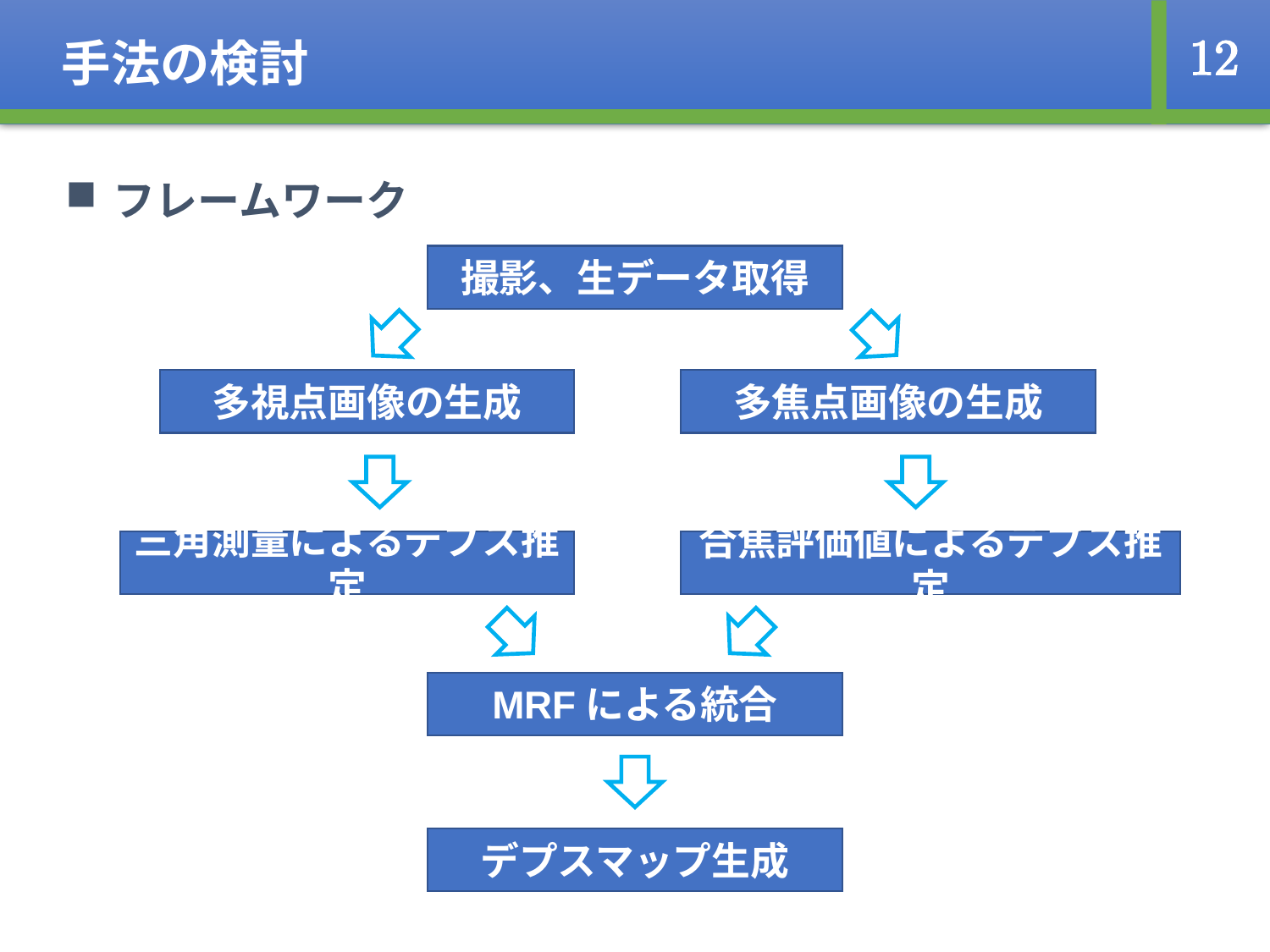

手法の検討
12

フレームワーク
撮影、生データ取得

多視点画像の生成
多焦点画像の生成

三角測量によるデプス推定
合焦評価値によるデプス推定

MRFによる統合

デプスマップ生成